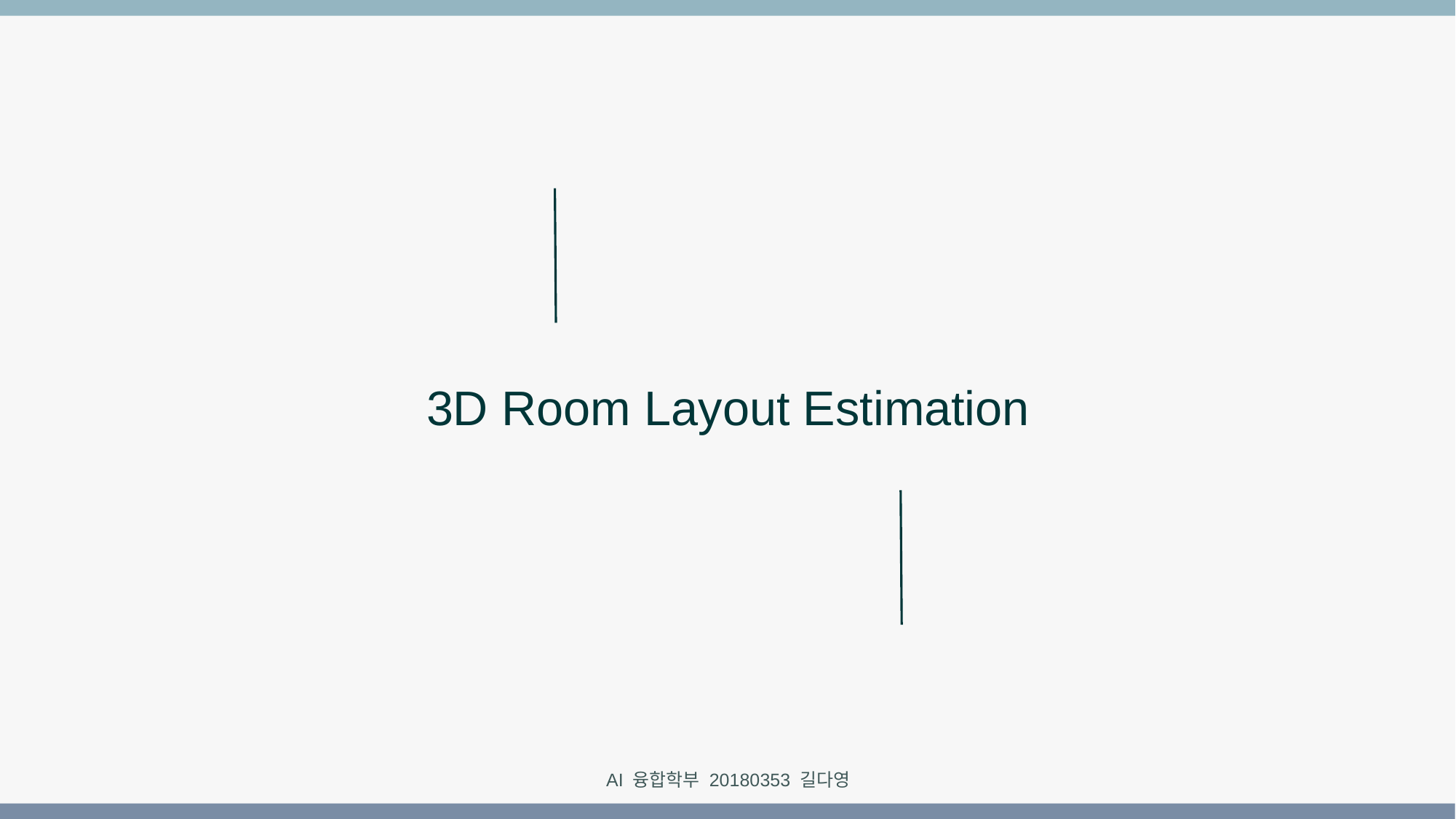

3D Room Layout Estimation
AI 융합학부 20180353 길다영